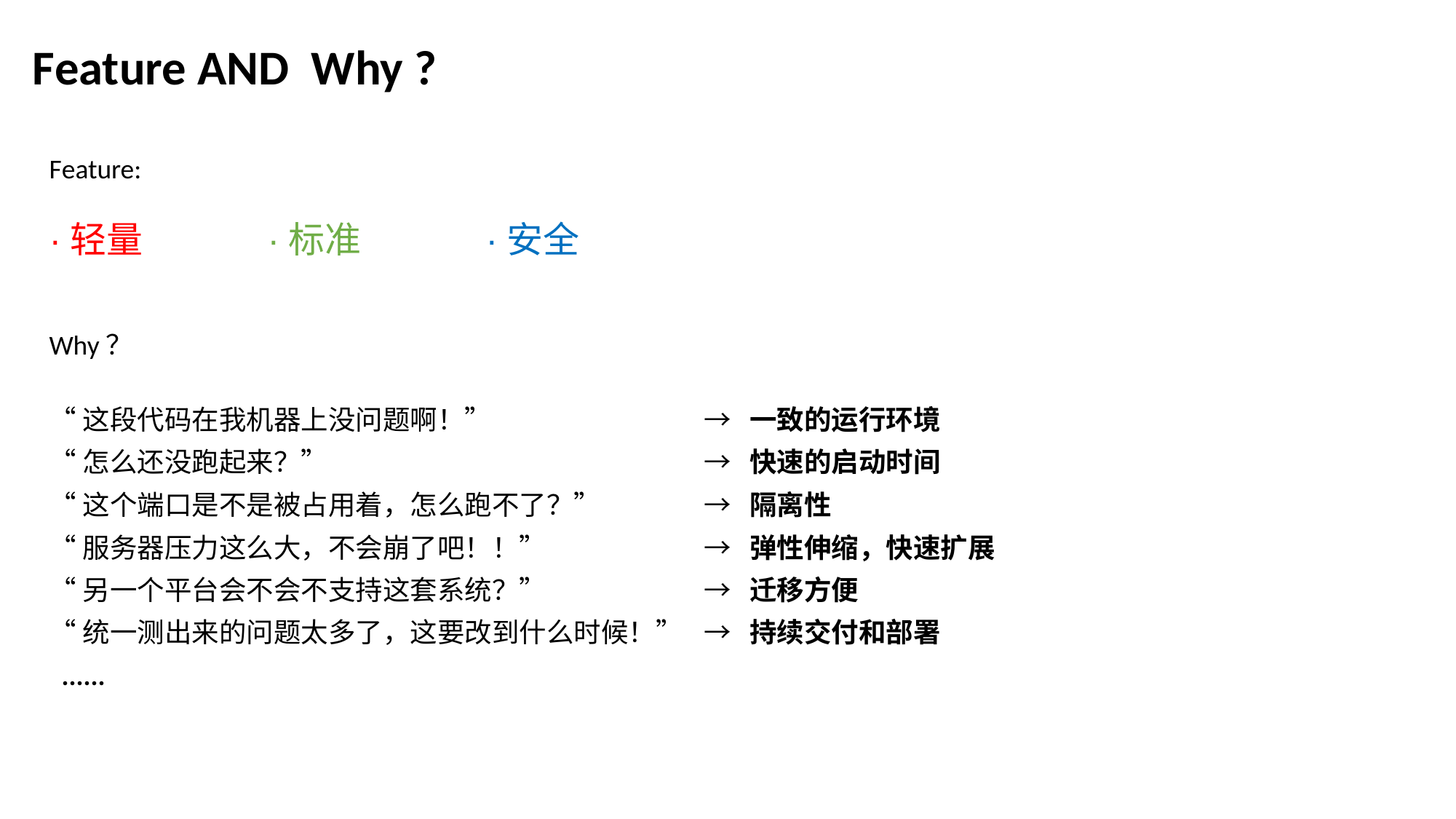

Feature AND  Why ?
Feature:

·轻量		·标准		·安全

Why？

“这段代码在我机器上没问题啊！”		→   一致的运行环境
“怎么还没跑起来？”				→   快速的启动时间
“这个端口是不是被占用着，怎么跑不了？”	→   隔离性
“服务器压力这么大，不会崩了吧！！”		→   弹性伸缩，快速扩展
“另一个平台会不会不支持这套系统？”		→   迁移方便
“统一测出来的问题太多了，这要改到什么时候！”	→   持续交付和部署
  ......